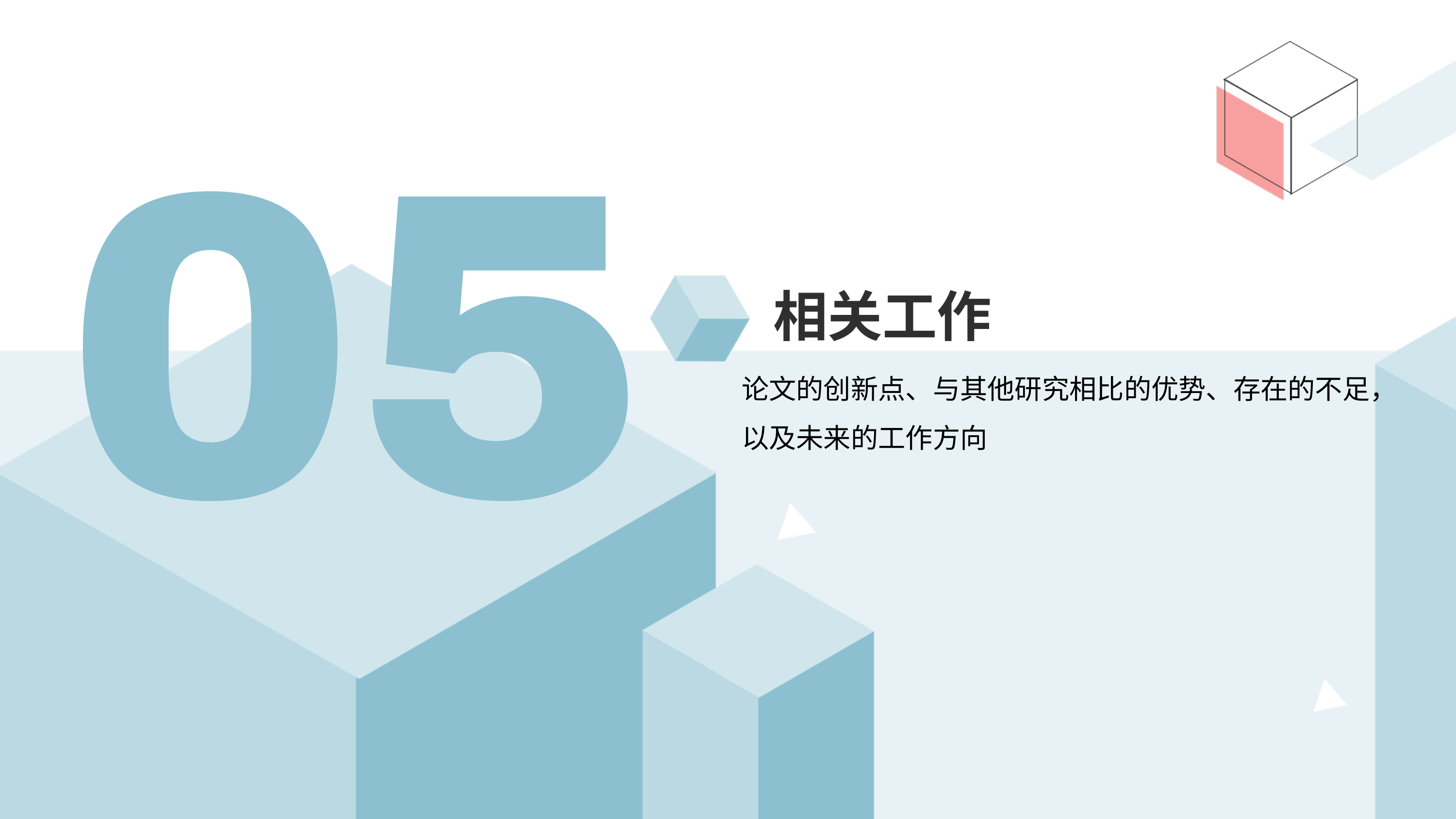

05
相关工作
论文的创新点、与其他研究相比的优势、存在的不足，以及未来的工作方向